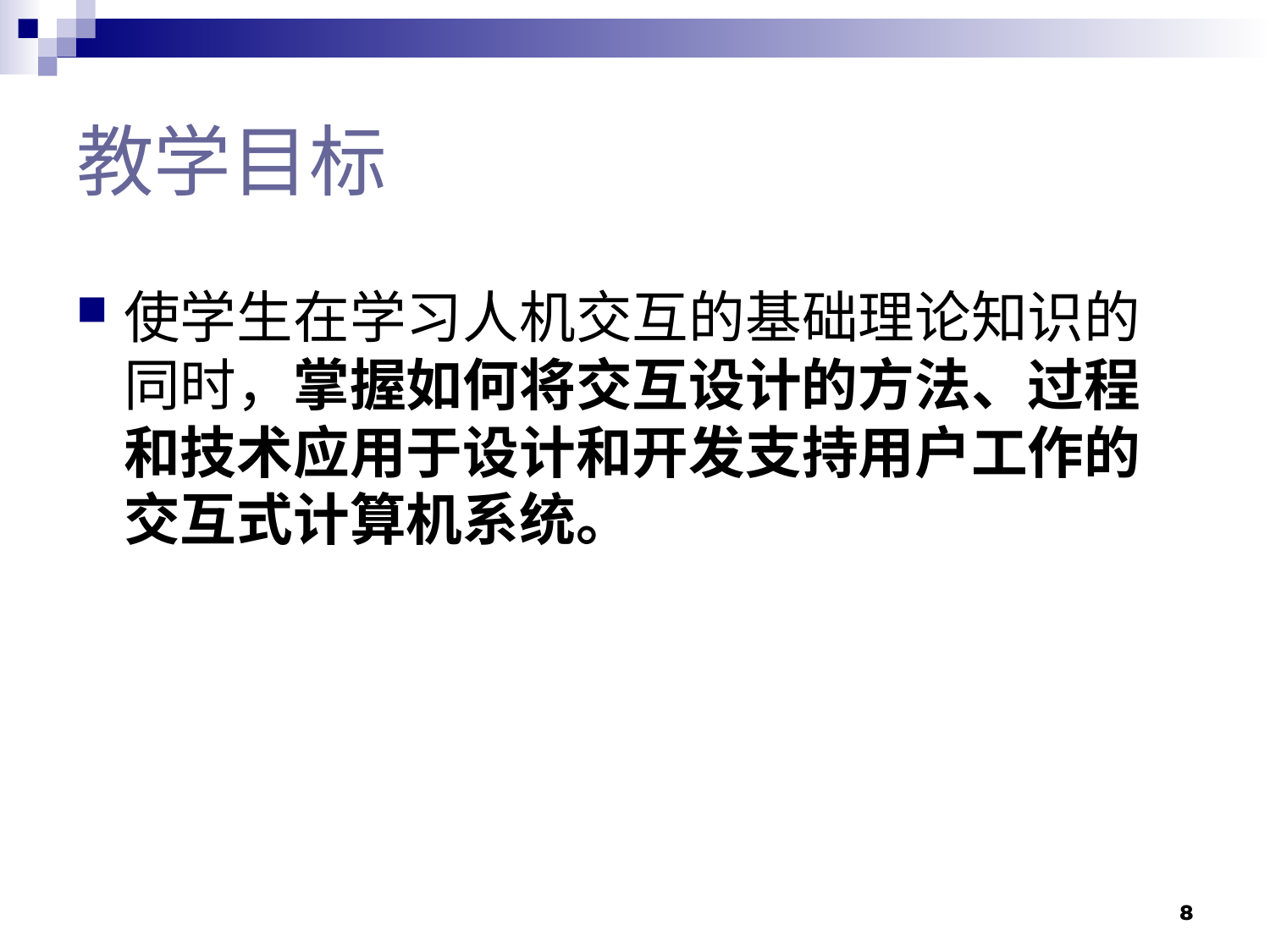

# 教学目标
使学生在学习人机交互的基础理论知识的同时，掌握如何将交互设计的方法、过程和技术应用于设计和开发支持用户工作的交互式计算机系统。

8